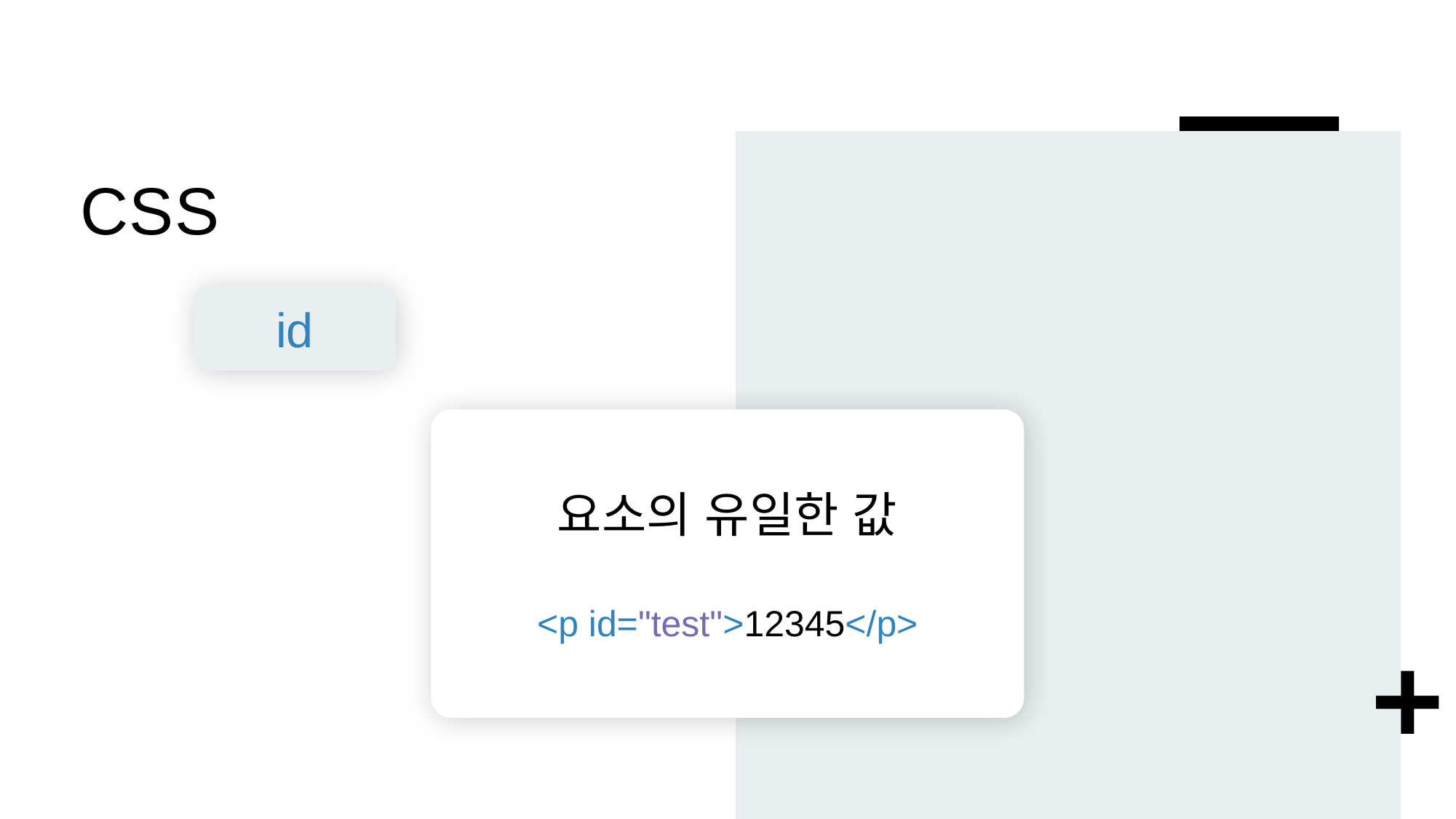

# CSS
id
요소의 유일한 값

<p id="test">12345</p>